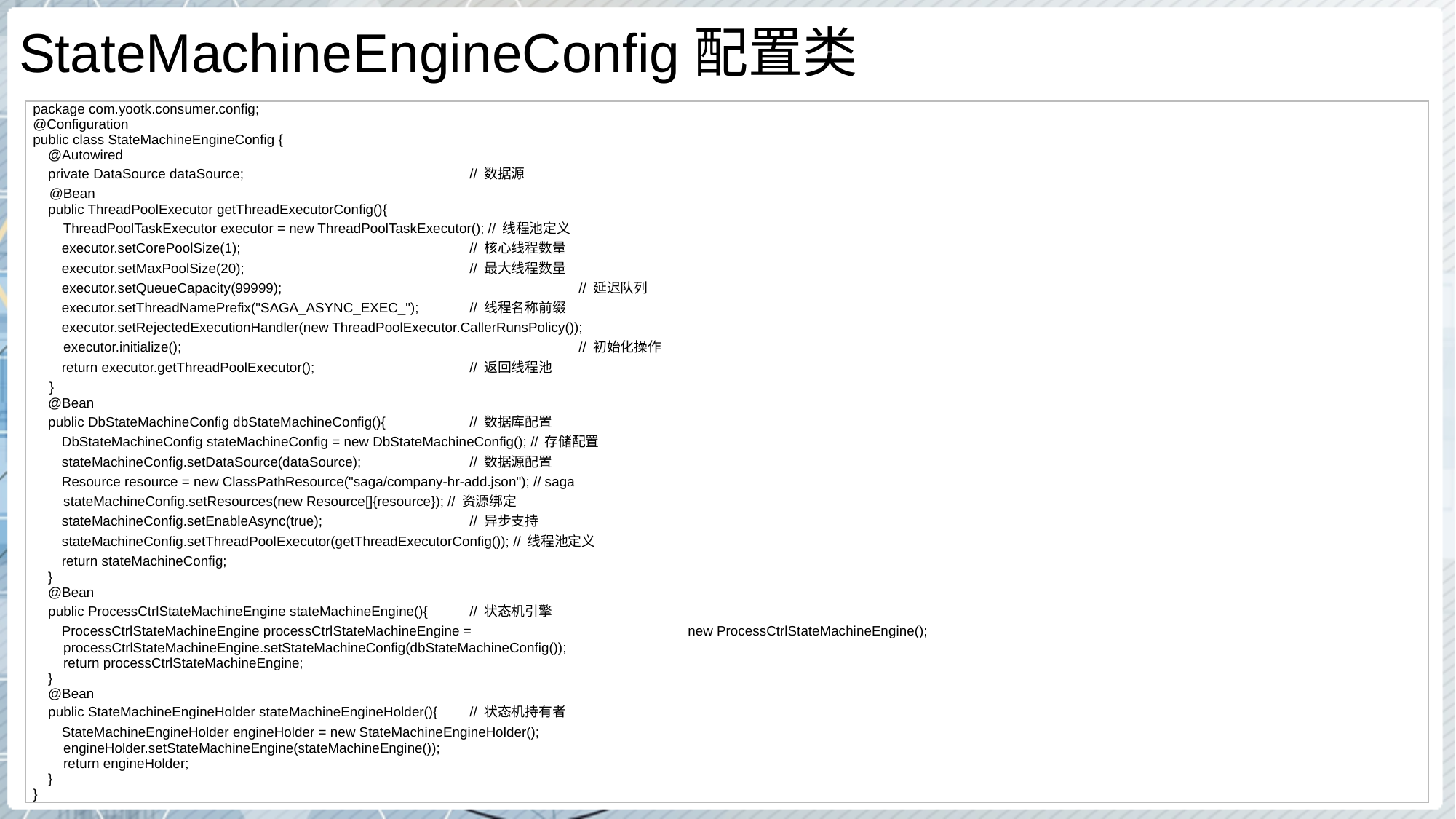

# StateMachineEngineConfig配置类
| package com.yootk.consumer.config; @Configuration public class StateMachineEngineConfig { @Autowired private DataSource dataSource; // 数据源 @Bean public ThreadPoolExecutor getThreadExecutorConfig(){ ThreadPoolTaskExecutor executor = new ThreadPoolTaskExecutor(); // 线程池定义 executor.setCorePoolSize(1); // 核心线程数量 executor.setMaxPoolSize(20); // 最大线程数量 executor.setQueueCapacity(99999); // 延迟队列 executor.setThreadNamePrefix("SAGA\_ASYNC\_EXEC\_"); // 线程名称前缀 executor.setRejectedExecutionHandler(new ThreadPoolExecutor.CallerRunsPolicy()); executor.initialize(); // 初始化操作 return executor.getThreadPoolExecutor(); // 返回线程池 } @Bean public DbStateMachineConfig dbStateMachineConfig(){ // 数据库配置 DbStateMachineConfig stateMachineConfig = new DbStateMachineConfig(); // 存储配置 stateMachineConfig.setDataSource(dataSource); // 数据源配置 Resource resource = new ClassPathResource("saga/company-hr-add.json"); // saga stateMachineConfig.setResources(new Resource[]{resource}); // 资源绑定 stateMachineConfig.setEnableAsync(true); // 异步支持 stateMachineConfig.setThreadPoolExecutor(getThreadExecutorConfig()); // 线程池定义 return stateMachineConfig; } @Bean public ProcessCtrlStateMachineEngine stateMachineEngine(){ // 状态机引擎 ProcessCtrlStateMachineEngine processCtrlStateMachineEngine = new ProcessCtrlStateMachineEngine(); processCtrlStateMachineEngine.setStateMachineConfig(dbStateMachineConfig()); return processCtrlStateMachineEngine; } @Bean public StateMachineEngineHolder stateMachineEngineHolder(){ // 状态机持有者 StateMachineEngineHolder engineHolder = new StateMachineEngineHolder(); engineHolder.setStateMachineEngine(stateMachineEngine()); return engineHolder; } } |
| --- |